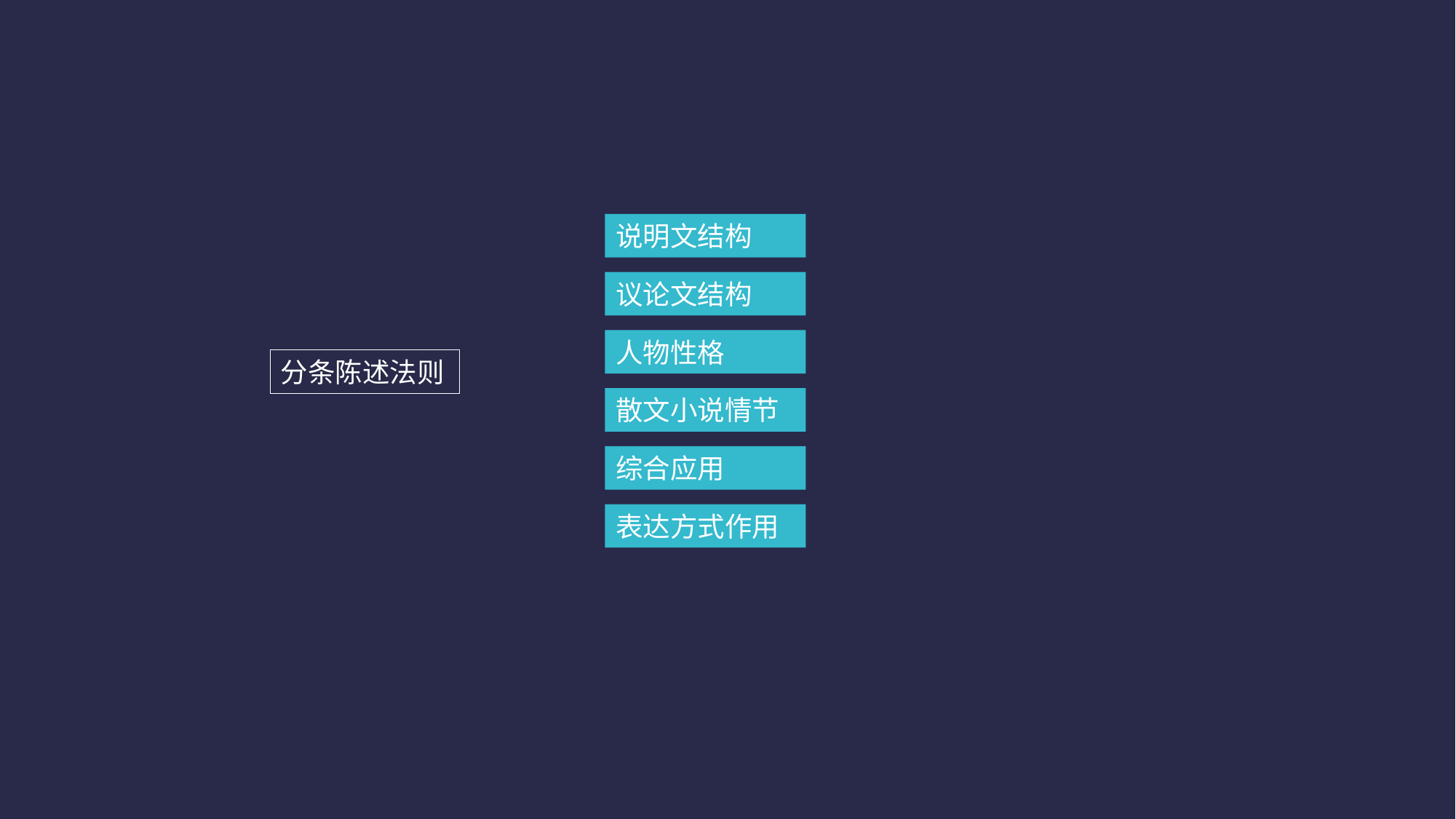

说明文结构
议论文结构
人物性格
分条陈述法则
散文小说情节
综合应用
表达方式作用